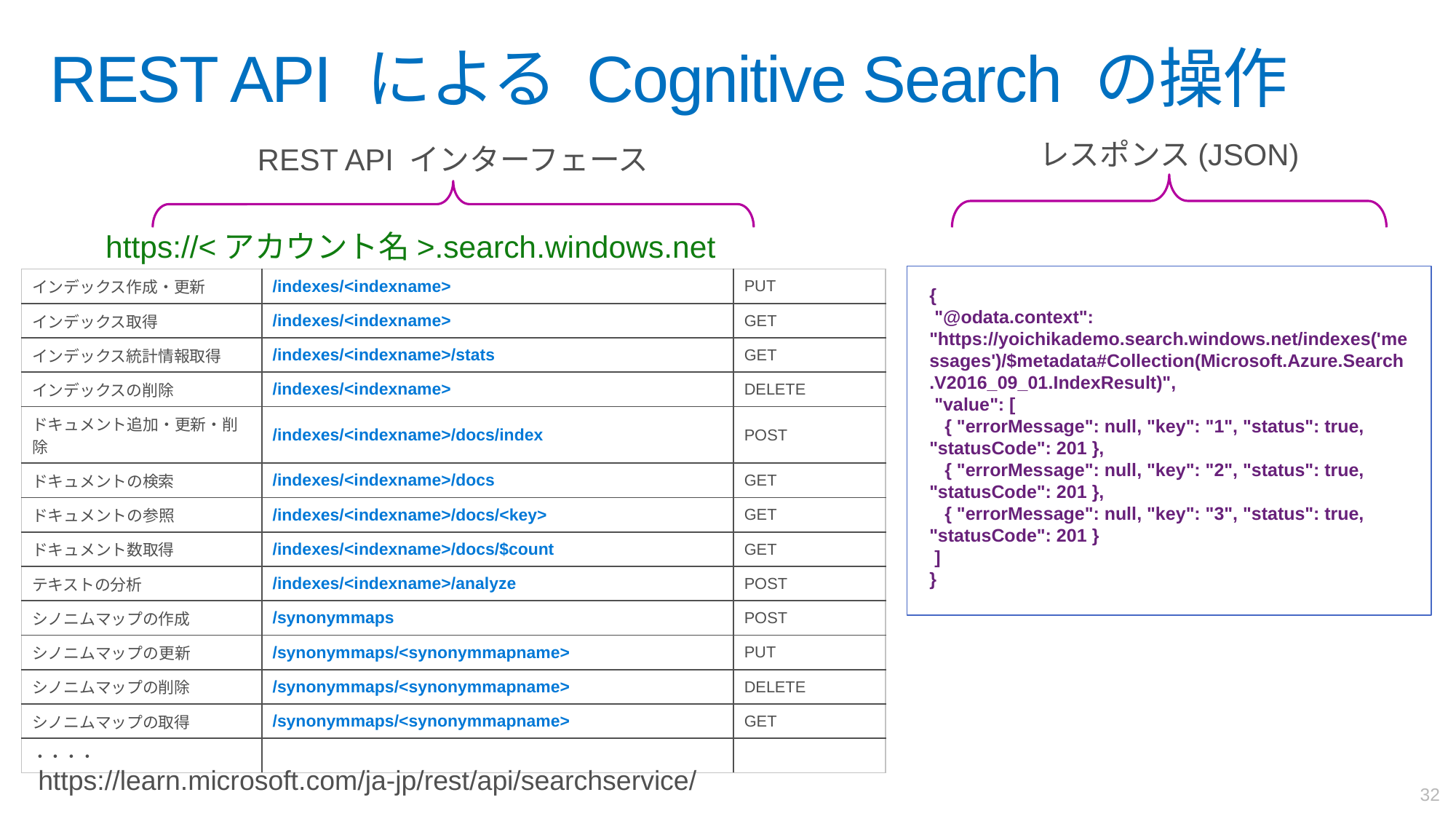

# REST API による Cognitive Search の操作
レスポンス(JSON)
REST API インターフェース
https://<アカウント名>.search.windows.net
{
 "@odata.context": "https://yoichikademo.search.windows.net/indexes('messages')/$metadata#Collection(Microsoft.Azure.Search.V2016_09_01.IndexResult)",
 "value": [
   { "errorMessage": null, "key": "1", "status": true, "statusCode": 201 },
   { "errorMessage": null, "key": "2", "status": true, "statusCode": 201 },
   { "errorMessage": null, "key": "3", "status": true, "statusCode": 201 }
 ]
}
| インデックス作成・更新 | /indexes/<indexname> | PUT |
| --- | --- | --- |
| インデックス取得 | /indexes/<indexname> | GET |
| インデックス統計情報取得 | /indexes/<indexname>/stats | GET |
| インデックスの削除 | /indexes/<indexname> | DELETE |
| ドキュメント追加・更新・削除 | /indexes/<indexname>/docs/index | POST |
| ドキュメントの検索 | /indexes/<indexname>/docs | GET |
| ドキュメントの参照 | /indexes/<indexname>/docs/<key> | GET |
| ドキュメント数取得 | /indexes/<indexname>/docs/$count | GET |
| テキストの分析 | /indexes/<indexname>/analyze | POST |
| シノニムマップの作成 | /synonymmaps | POST |
| シノニムマップの更新 | /synonymmaps/<synonymmapname> | PUT |
| シノニムマップの削除 | /synonymmaps/<synonymmapname> | DELETE |
| シノニムマップの取得 | /synonymmaps/<synonymmapname> | GET |
| ・・・・ |  |  |
https://learn.microsoft.com/ja-jp/rest/api/searchservice/
32